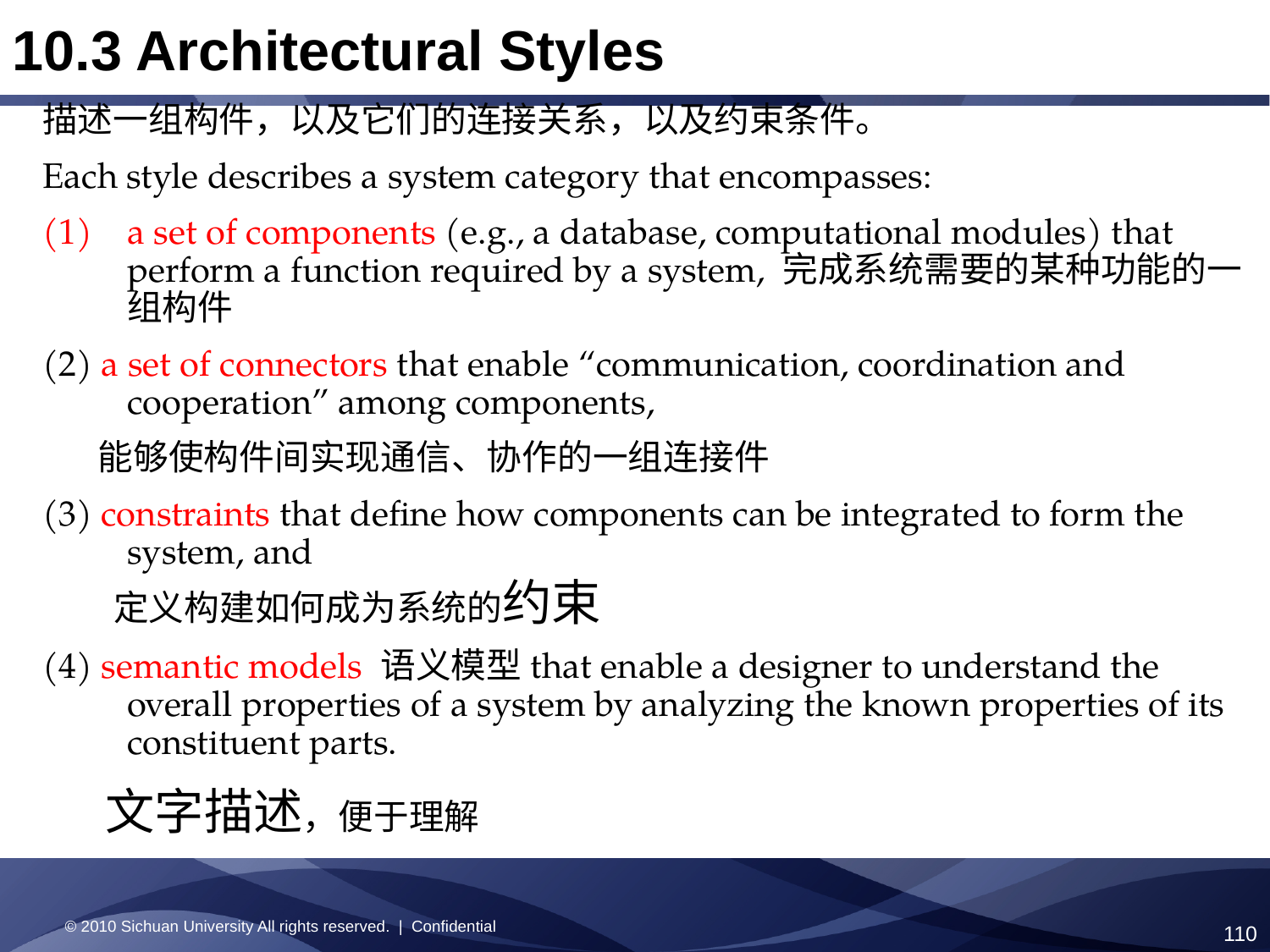

10.3 Architectural Styles
描述一组构件，以及它们的连接关系，以及约束条件。
Each style describes a system category that encompasses:
a set of components (e.g., a database, computational modules) that perform a function required by a system, 完成系统需要的某种功能的一组构件
(2) a set of connectors that enable “communication, coordination and cooperation” among components,
      能够使构件间实现通信、协作的一组连接件
(3) constraints that define how components can be integrated to form the system, and
        定义构建如何成为系统的约束
(4) semantic models 语义模型that enable a designer to understand the overall properties of a system by analyzing the known properties of its constituent parts.
       文字描述，便于理解
© 2010 Sichuan University All rights reserved.  |  Confidential
110